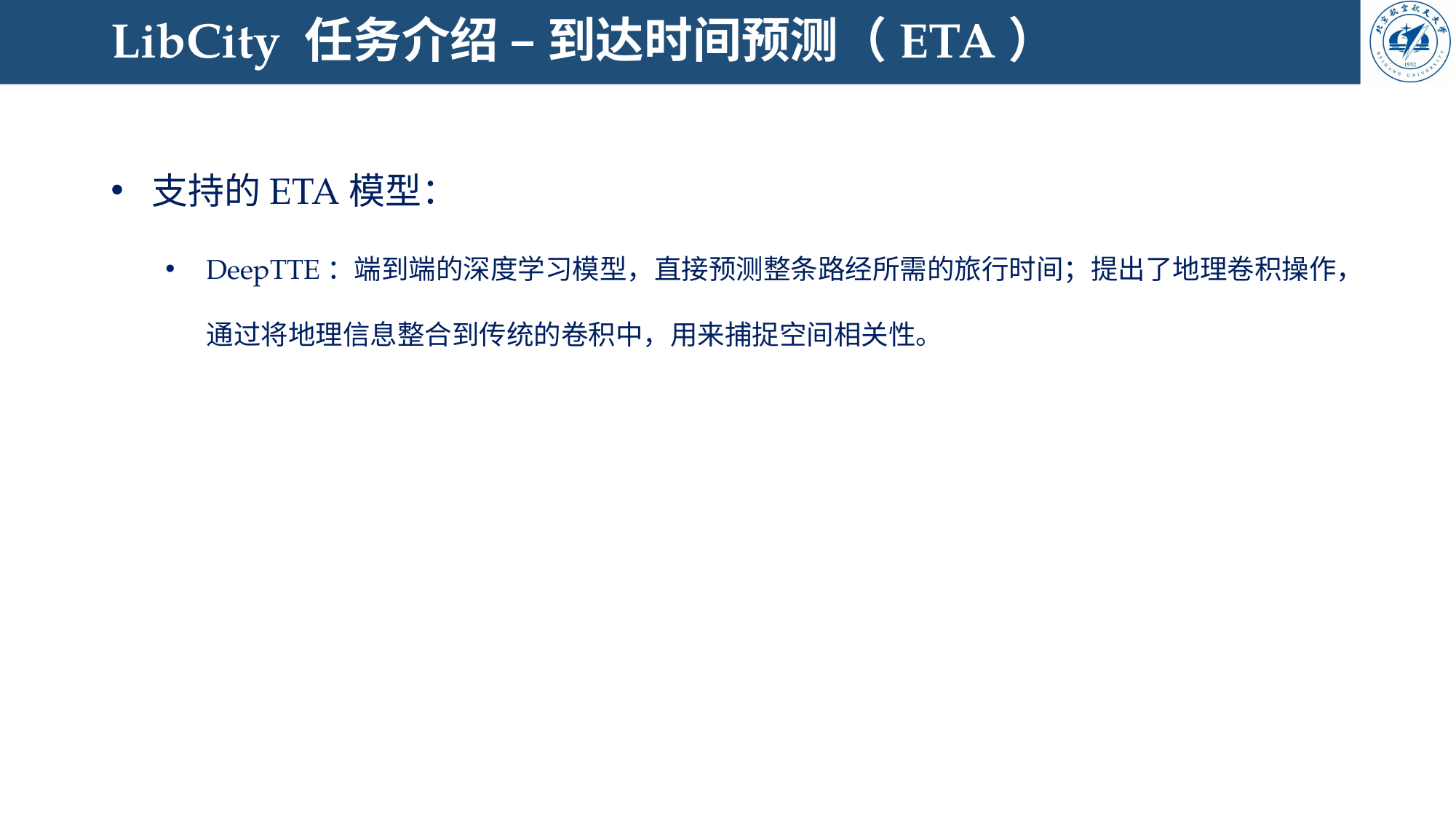

# LibCity 任务介绍 – 到达时间预测（ETA）
支持的ETA模型：
DeepTTE：端到端的深度学习模型，直接预测整条路经所需的旅行时间；提出了地理卷积操作，通过将地理信息整合到传统的卷积中，用来捕捉空间相关性。